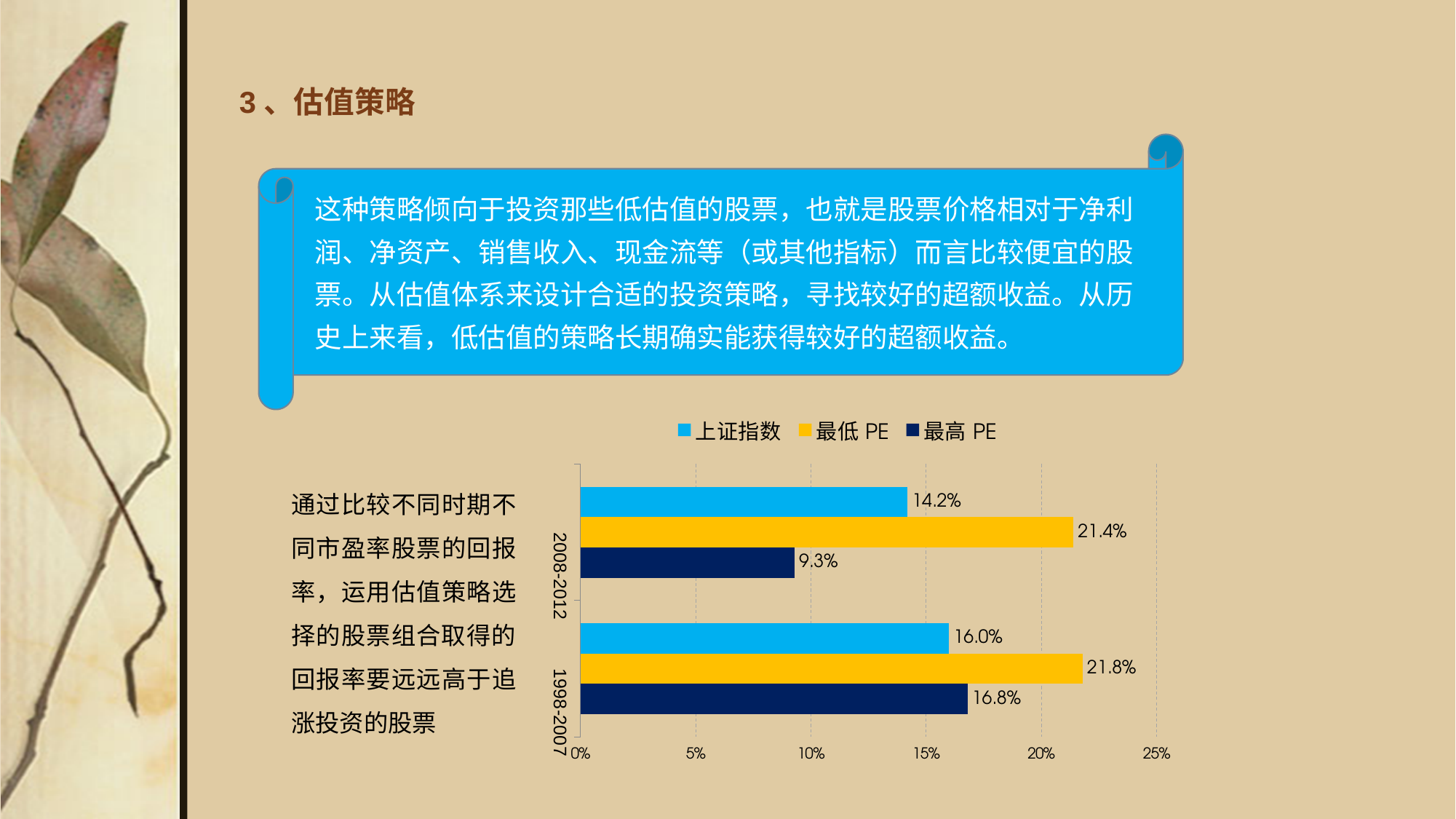

# 3、估值策略

这种策略倾向于投资那些低估值的股票，也就是股票价格相对于净利润、净资产、销售收入、现金流等（或其他指标）而言比较便宜的股票。从估值体系来设计合适的投资策略，寻找较好的超额收益。从历史上来看，低估值的策略长期确实能获得较好的超额收益。

### Chart

| Category | 最高PE | 最低PE | 上证指数 |
|---|---|---|---|
| 1998-2007 | 0.168 | 0.218 | 0.16 |
| 2008-2012 | 0.093 | 0.214 | 0.142 |
通过比较不同时期不同市盈率股票的回报率，运用估值策略选择的股票组合取得的回报率要远远高于追涨投资的股票